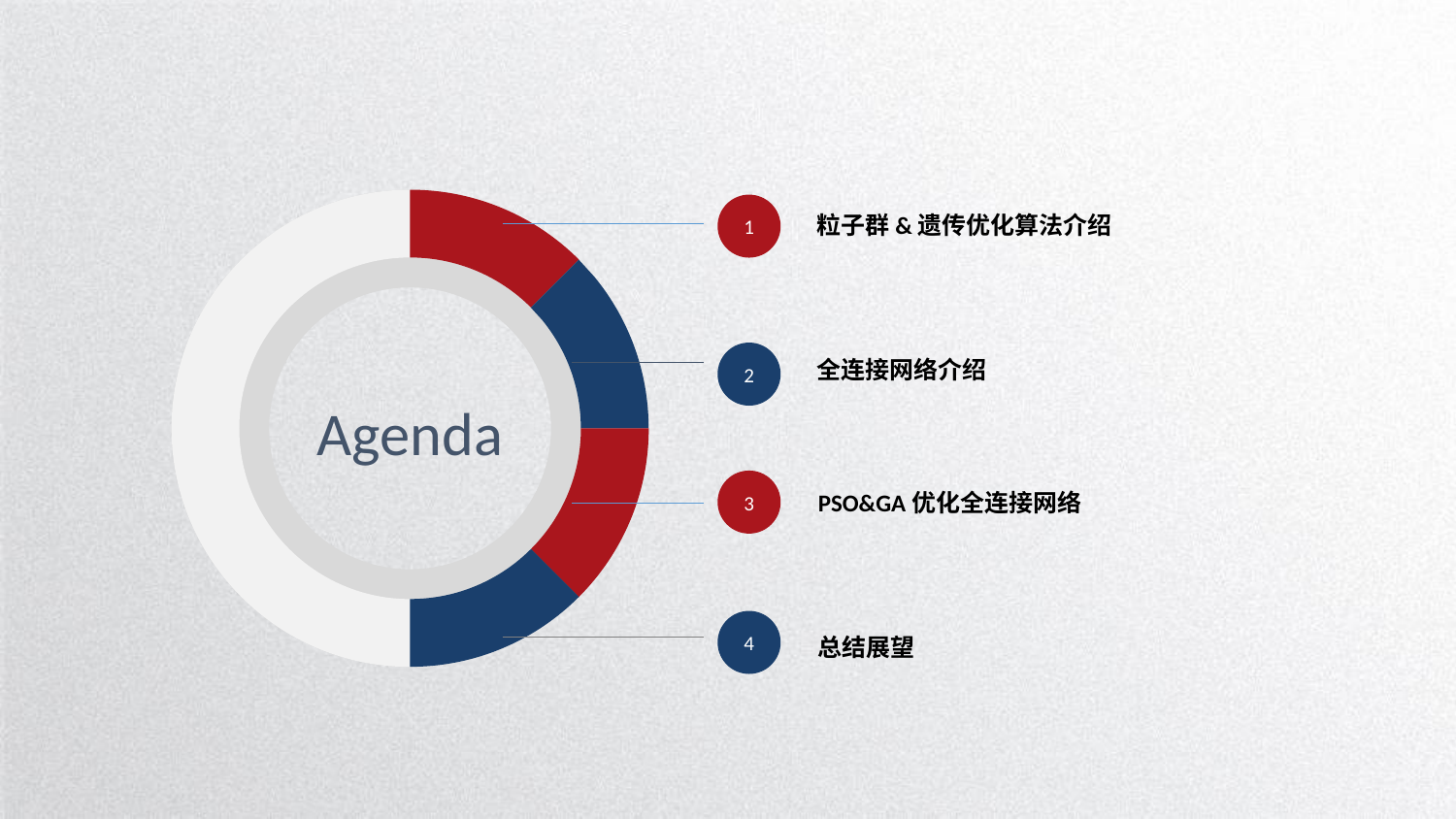

1

2
Agenda

3

4
粒子群&遗传优化算法介绍

全连接网络介绍
PSO&GA优化全连接网络
总结展望